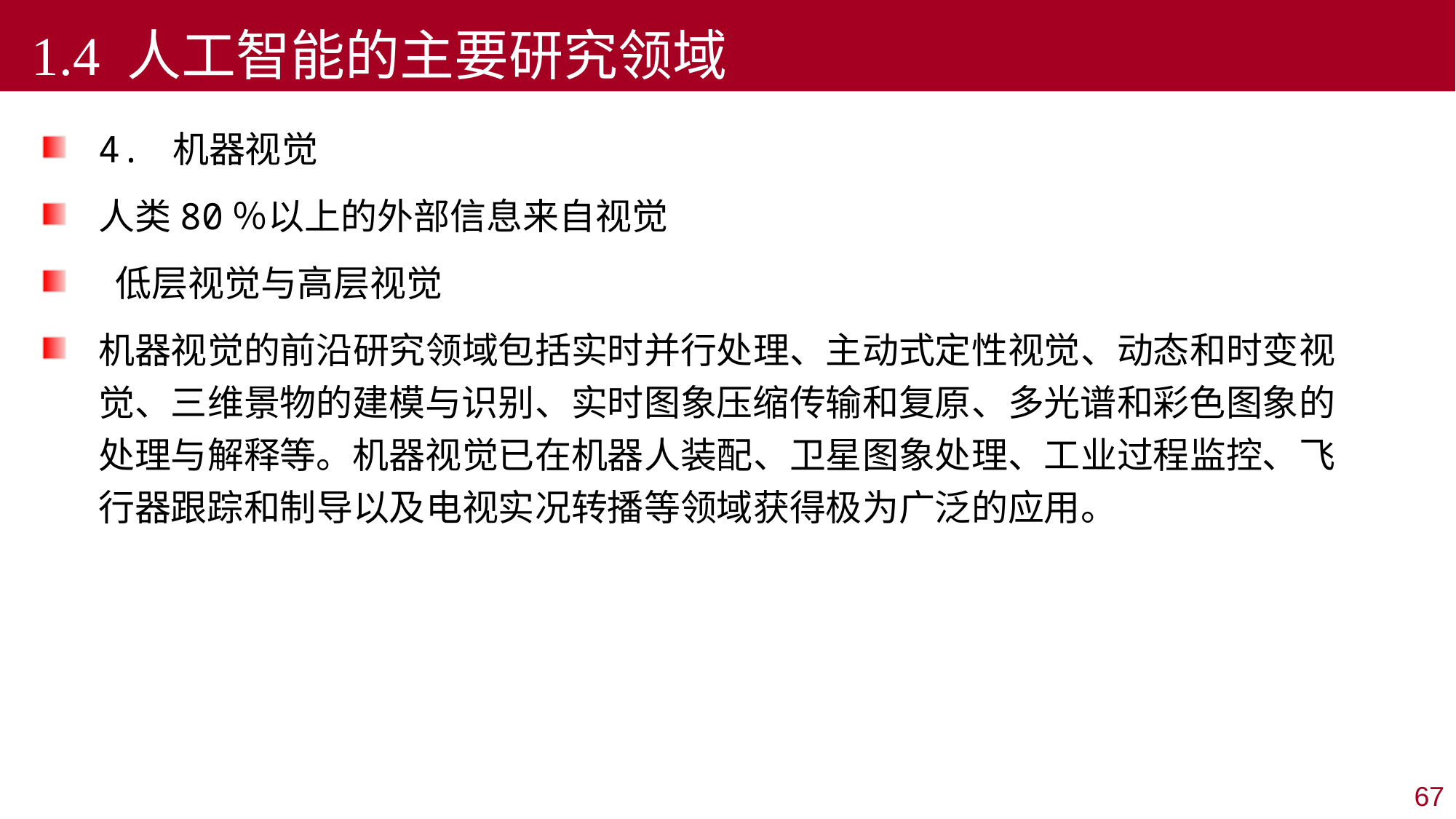

1.4 人工智能的主要研究领域

4. 机器视觉
人类80％以上的外部信息来自视觉
 低层视觉与高层视觉
机器视觉的前沿研究领域包括实时并行处理、主动式定性视觉、动态和时变视觉、三维景物的建模与识别、实时图象压缩传输和复原、多光谱和彩色图象的处理与解释等。机器视觉已在机器人装配、卫星图象处理、工业过程监控、飞行器跟踪和制导以及电视实况转播等领域获得极为广泛的应用。

67